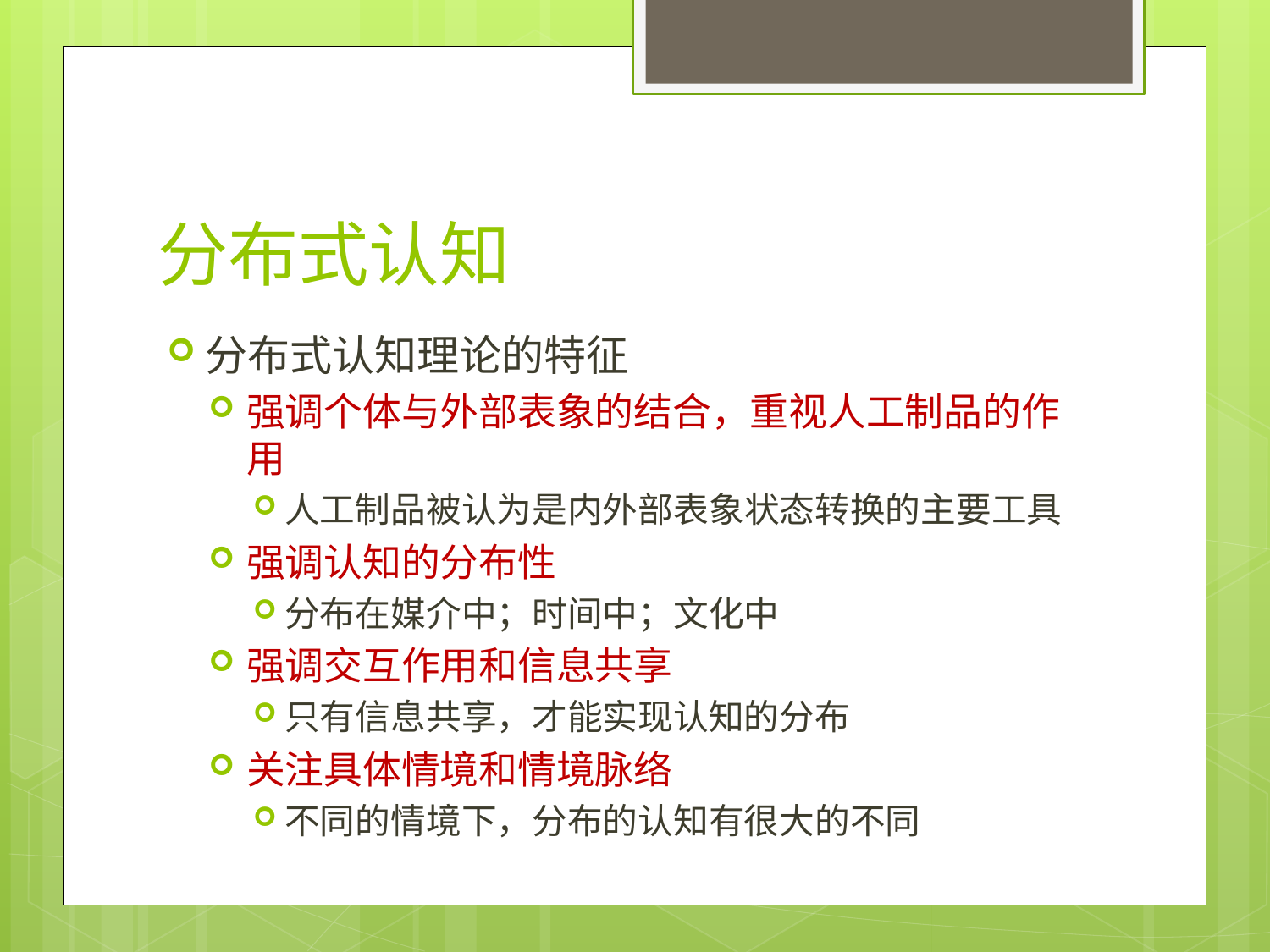

# 分布式认知
分布式认知理论的特征
强调个体与外部表象的结合，重视人工制品的作用
人工制品被认为是内外部表象状态转换的主要工具
强调认知的分布性
分布在媒介中；时间中；文化中
强调交互作用和信息共享
只有信息共享，才能实现认知的分布
关注具体情境和情境脉络
不同的情境下，分布的认知有很大的不同